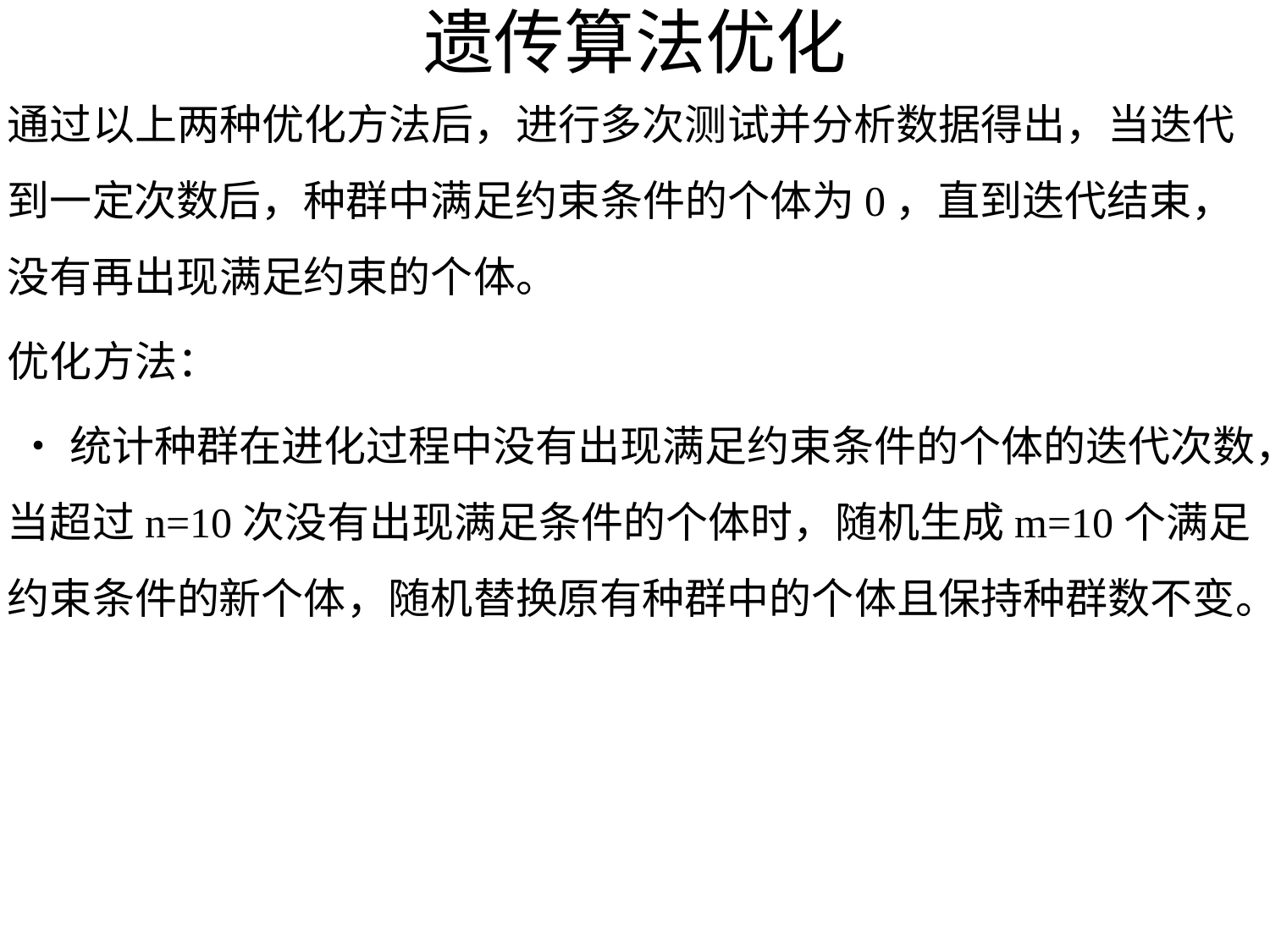

# 遗传算法优化
通过以上两种优化方法后，进行多次测试并分析数据得出，当迭代到一定次数后，种群中满足约束条件的个体为0，直到迭代结束，没有再出现满足约束的个体。
优化方法：
 •统计种群在进化过程中没有出现满足约束条件的个体的迭代次数，当超过n=10次没有出现满足条件的个体时，随机生成m=10个满足约束条件的新个体，随机替换原有种群中的个体且保持种群数不变。